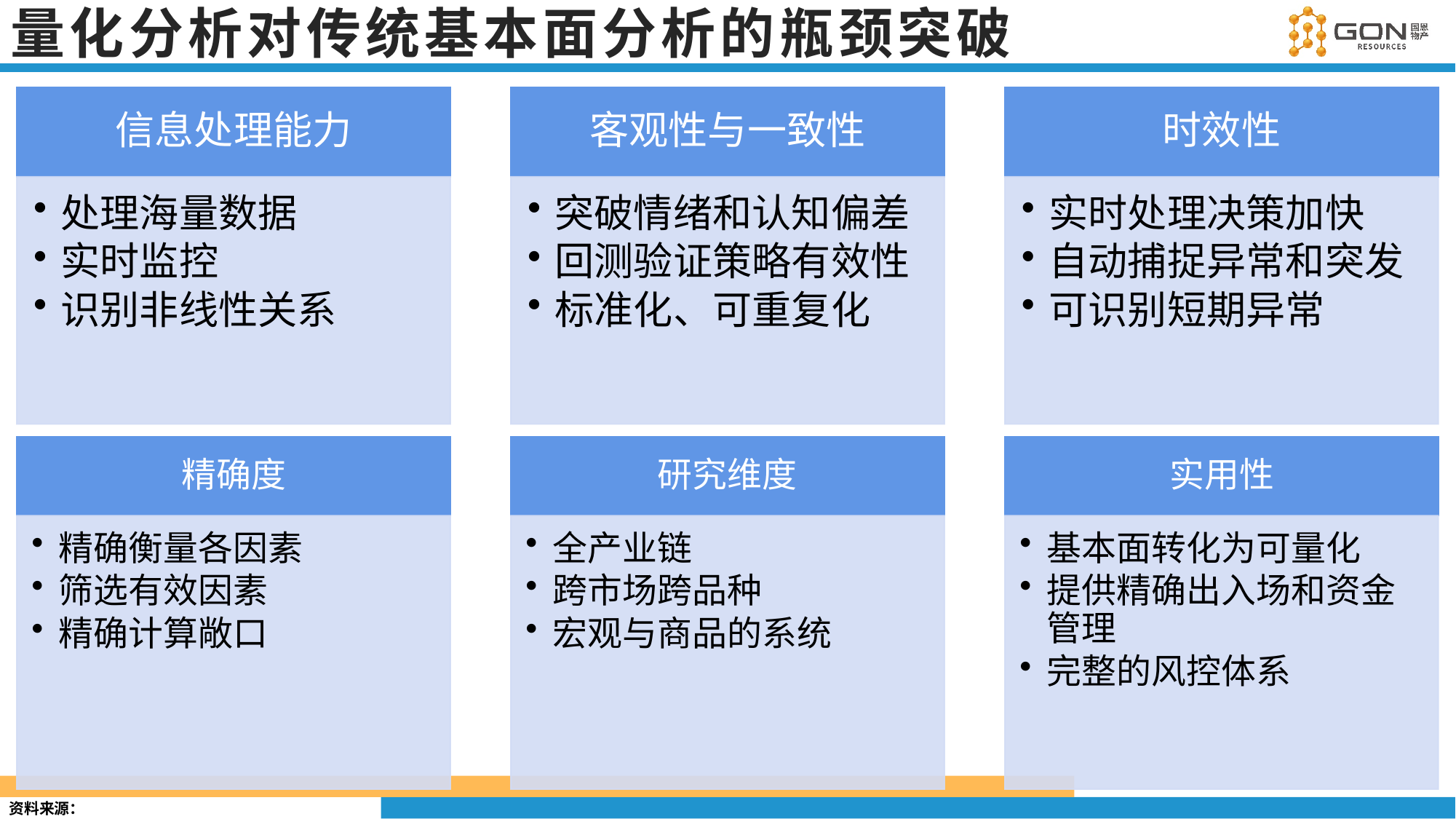

# 量化分析对传统基本面分析的瓶颈突破
信息处理能力
处理海量数据
实时监控
识别非线性关系
客观性与一致性
突破情绪和认知偏差
回测验证策略有效性
标准化、可重复化
时效性
实时处理决策加快
自动捕捉异常和突发
可识别短期异常
精确度
精确衡量各因素
筛选有效因素
精确计算敞口
研究维度
全产业链
跨市场跨品种
宏观与商品的系统
实用性
基本面转化为可量化
提供精确出入场和资金管理
完整的风控体系